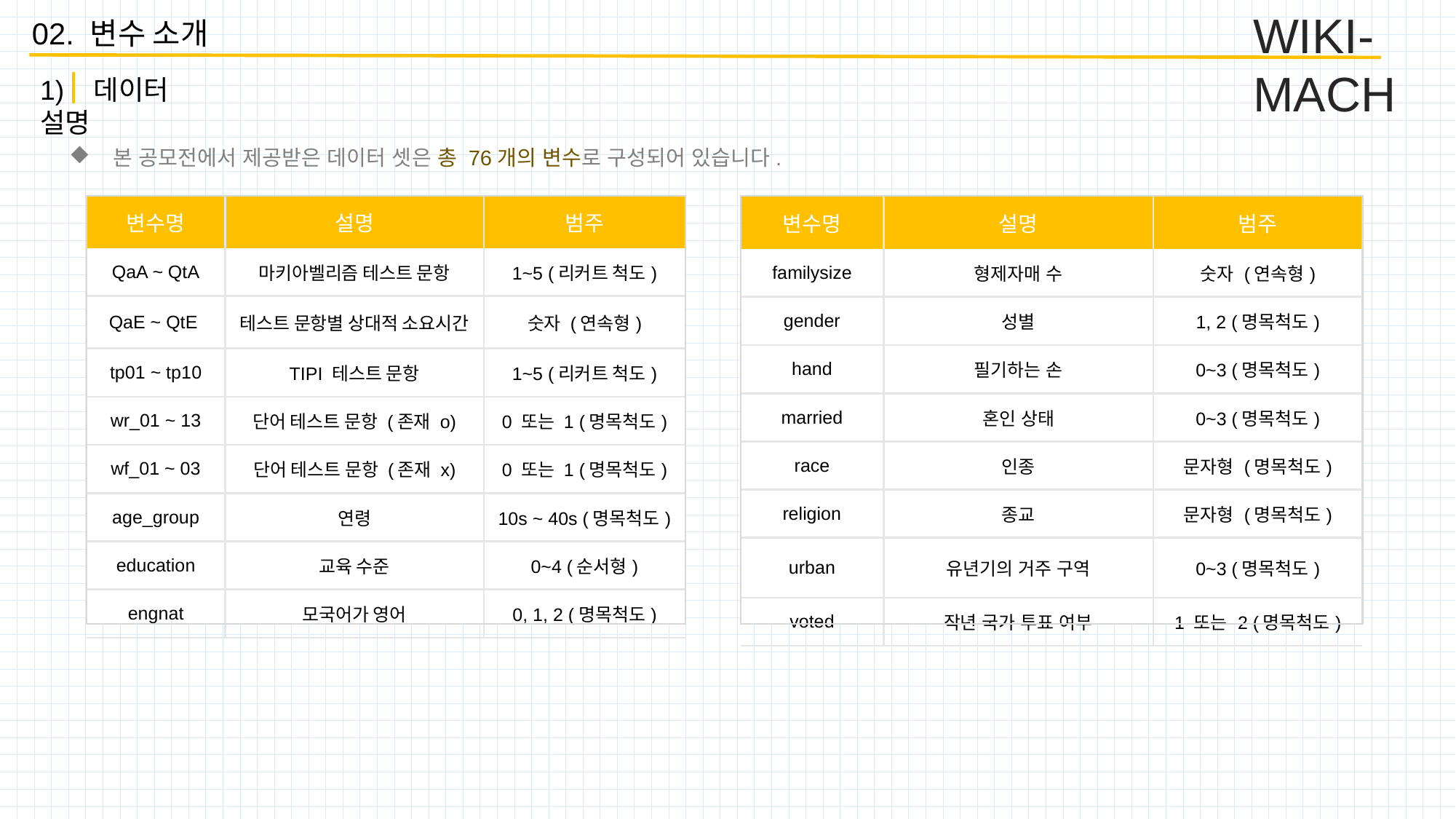

WIKI-MACH
02. 변수 소개
1)   데이터 설명
 본 공모전에서 제공받은 데이터 셋은 총 76개의 변수로 구성되어 있습니다.

| 변수명 | 설명 | 범주 |
| --- | --- | --- |
| QaA ~ QtA | 마키아벨리즘 테스트 문항 | 1~5 (리커트 척도) |
| QaE ~ QtE | 테스트 문항별 상대적 소요시간 | 숫자 (연속형) |
| tp01 ~ tp10 | TIPI 테스트 문항 | 1~5 (리커트 척도) |
| wr\_01 ~ 13 | 단어 테스트 문항 (존재 o) | 0 또는 1 (명목척도) |
| wf\_01 ~ 03 | 단어 테스트 문항 (존재 x) | 0 또는 1 (명목척도) |
| age\_group | 연령 | 10s ~ 40s (명목척도) |
| education | 교육 수준 | 0~4 (순서형) |
| engnat | 모국어가 영어 | 0, 1, 2 (명목척도) |

| 변수명 | 설명 | 범주 |
| --- | --- | --- |
| familysize | 형제자매 수 | 숫자 (연속형) |
| gender | 성별 | 1, 2 (명목척도) |
| hand | 필기하는 손 | 0~3 (명목척도) |
| married | 혼인 상태 | 0~3 (명목척도) |
| race | 인종 | 문자형 (명목척도) |
| religion | 종교 | 문자형 (명목척도) |
| urban | 유년기의 거주 구역 | 0~3 (명목척도) |
| voted | 작년 국가 투표 여부 | 1 또는 2 (명목척도) |